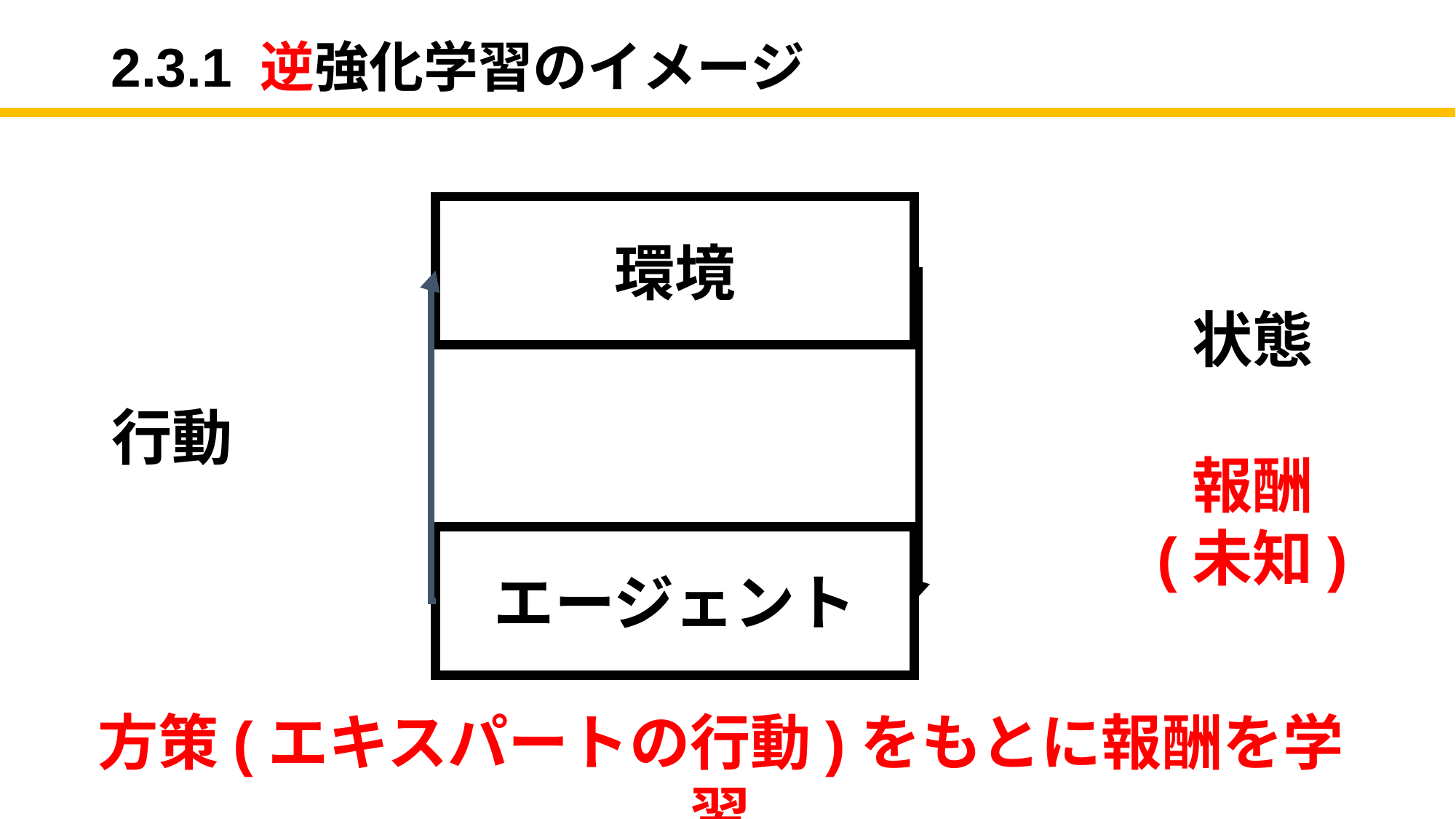

# 2.3.1 逆強化学習のイメージ
環境
状態

報酬
(未知)
行動
エージェント
方策(エキスパートの行動)をもとに報酬を学習